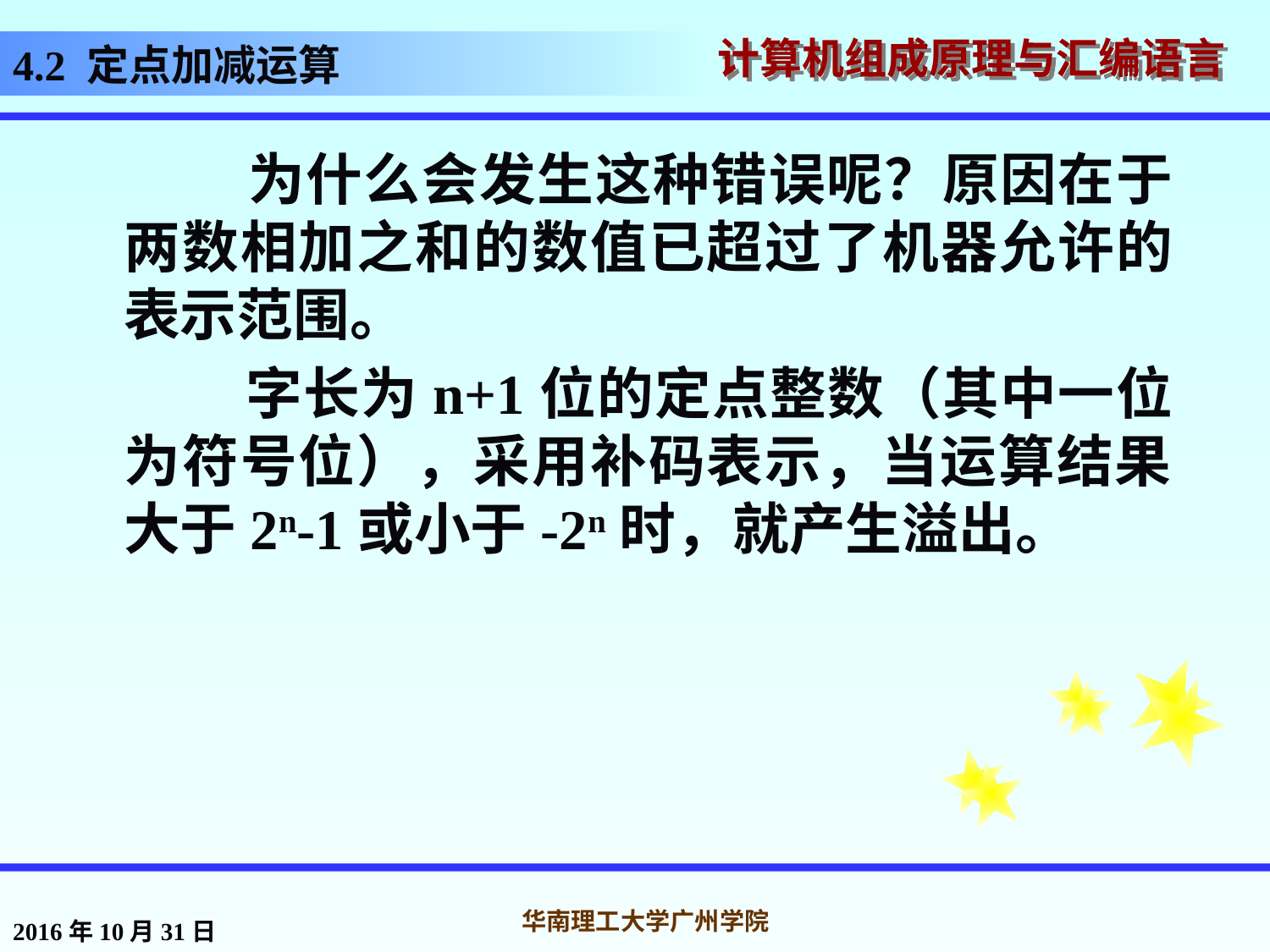

# 4.2 定点加减运算
           为什么会发生这种错误呢？原因在于两数相加之和的数值已超过了机器允许的表示范围。
           字长为n+1位的定点整数（其中一位为符号位），采用补码表示，当运算结果大于2n-1或小于-2n时，就产生溢出。
2016年10月31日
华南理工大学广州学院